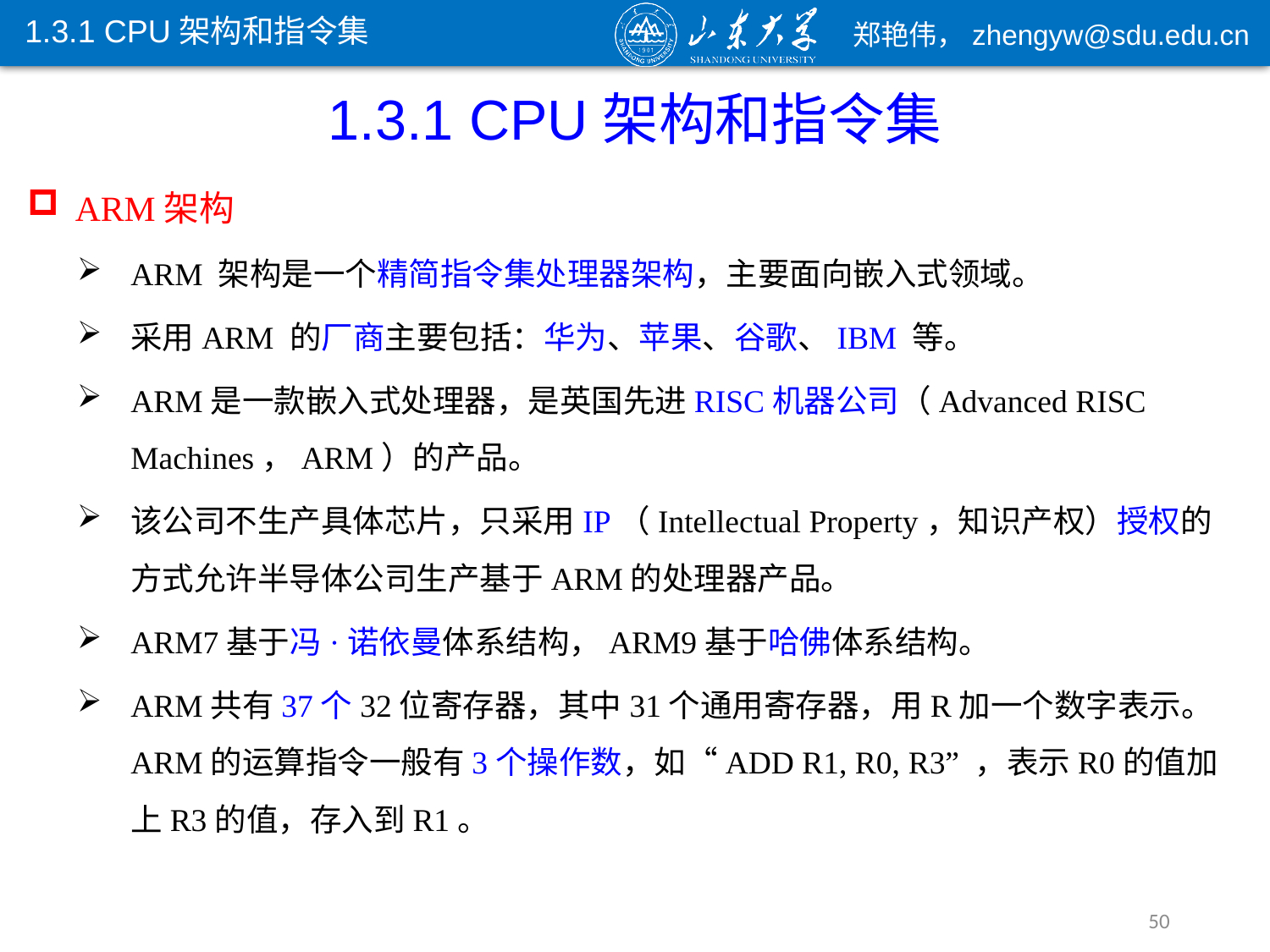

1.3.1 CPU架构和指令集
1.3.1 CPU架构和指令集
ARM架构
ARM 架构是一个精简指令集处理器架构，主要面向嵌入式领域。
采用ARM 的厂商主要包括：华为、苹果、谷歌、IBM 等。
ARM是一款嵌入式处理器，是英国先进RISC机器公司（Advanced RISC Machines，ARM）的产品。
该公司不生产具体芯片，只采用IP（Intellectual Property，知识产权）授权的方式允许半导体公司生产基于ARM的处理器产品。
ARM7基于冯·诺依曼体系结构，ARM9基于哈佛体系结构。
ARM共有37个32位寄存器，其中31个通用寄存器，用R加一个数字表示。ARM的运算指令一般有3个操作数，如“ADD R1, R0, R3” ，表示R0的值加上R3的值，存入到R1。
50